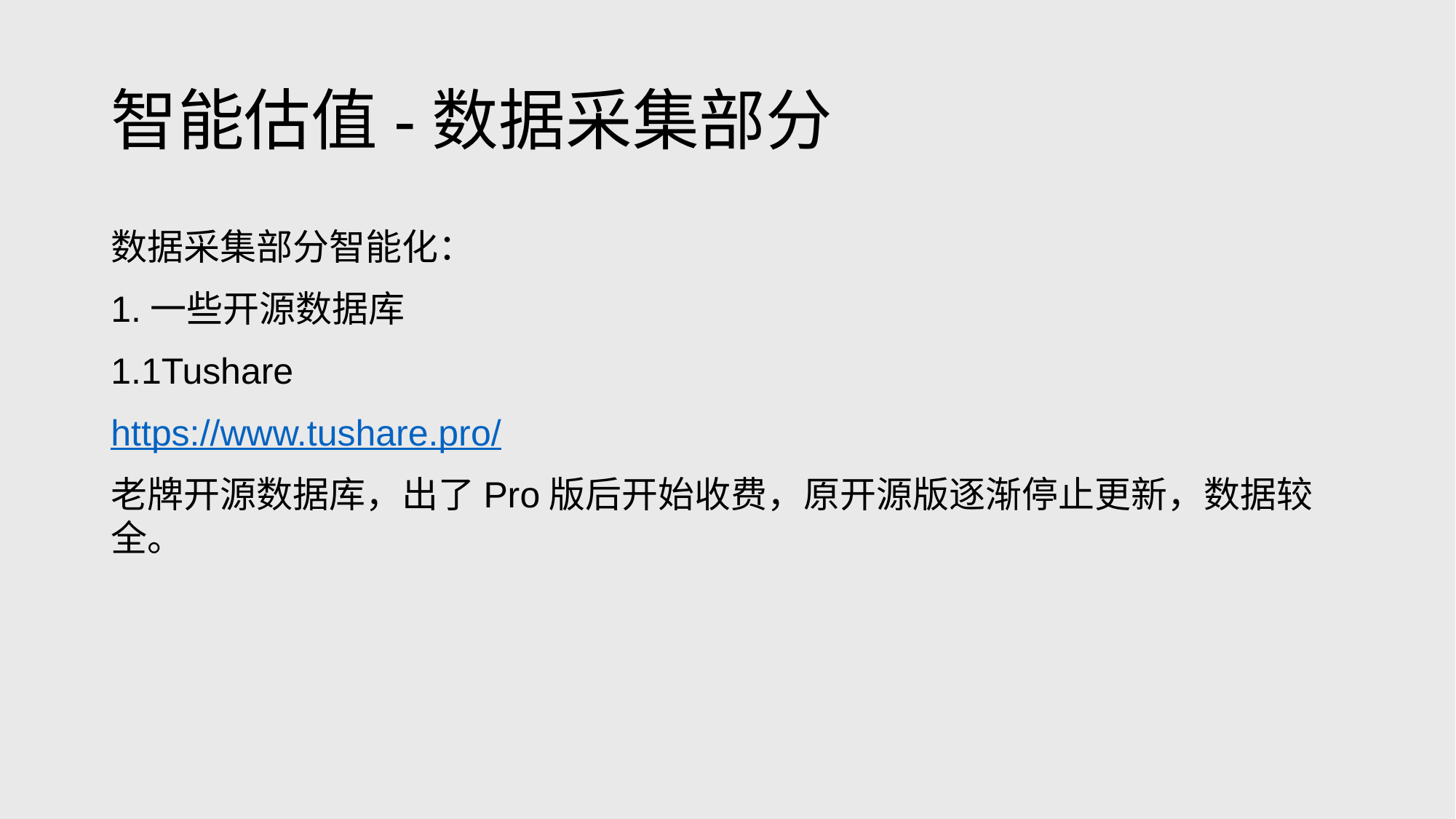

# 智能估值-数据采集部分
数据采集部分智能化：
1.一些开源数据库
1.1Tushare
https://www.tushare.pro/
老牌开源数据库，出了Pro版后开始收费，原开源版逐渐停止更新，数据较全。